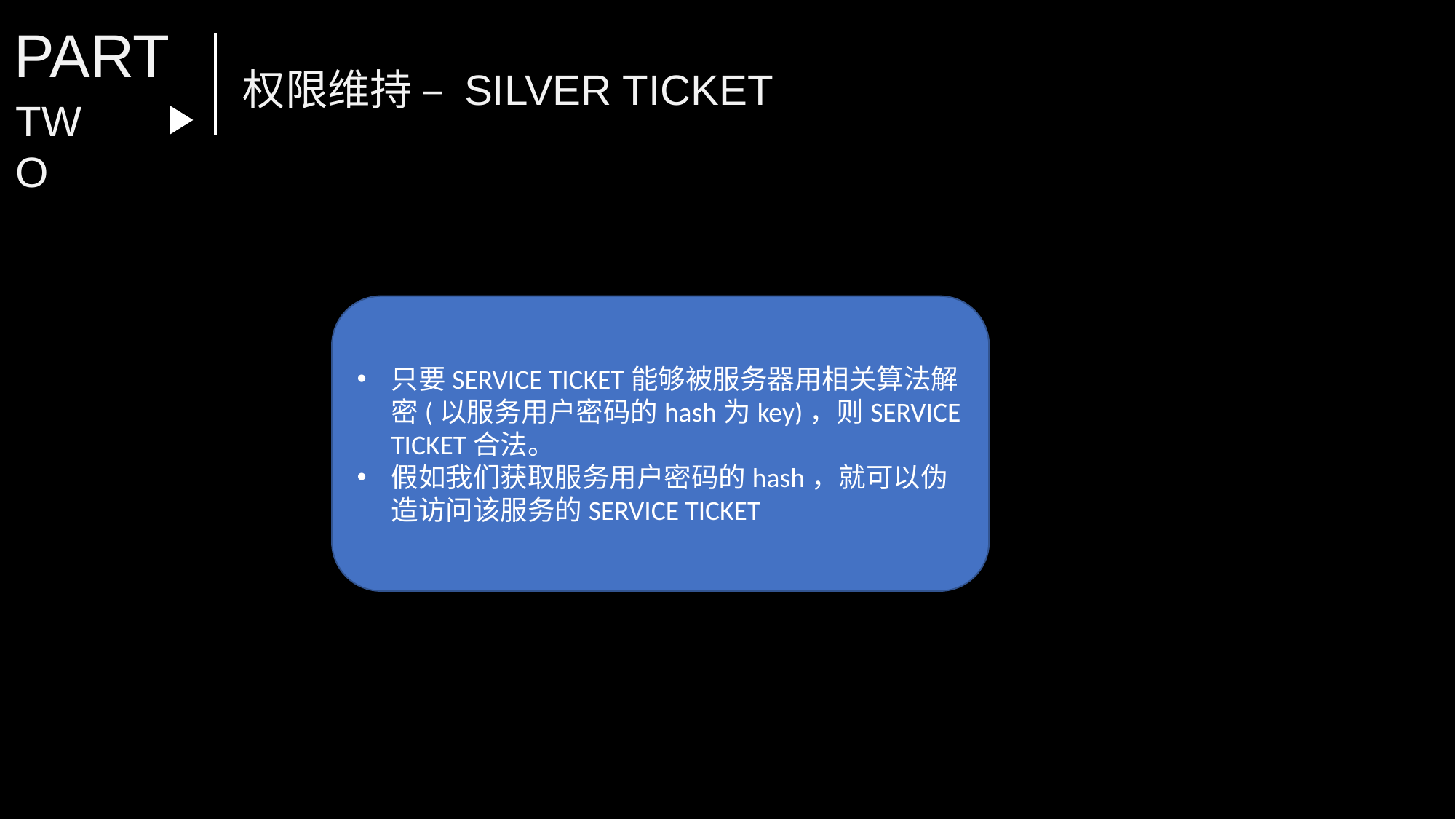

PART
权限维持 – SILVER TICKET
TWO

只要SERVICE TICKET能够被服务器用相关算法解密(以服务用户密码的hash为key)，则SERVICE TICKET合法。
假如我们获取服务用户密码的hash，就可以伪造访问该服务的SERVICE TICKET